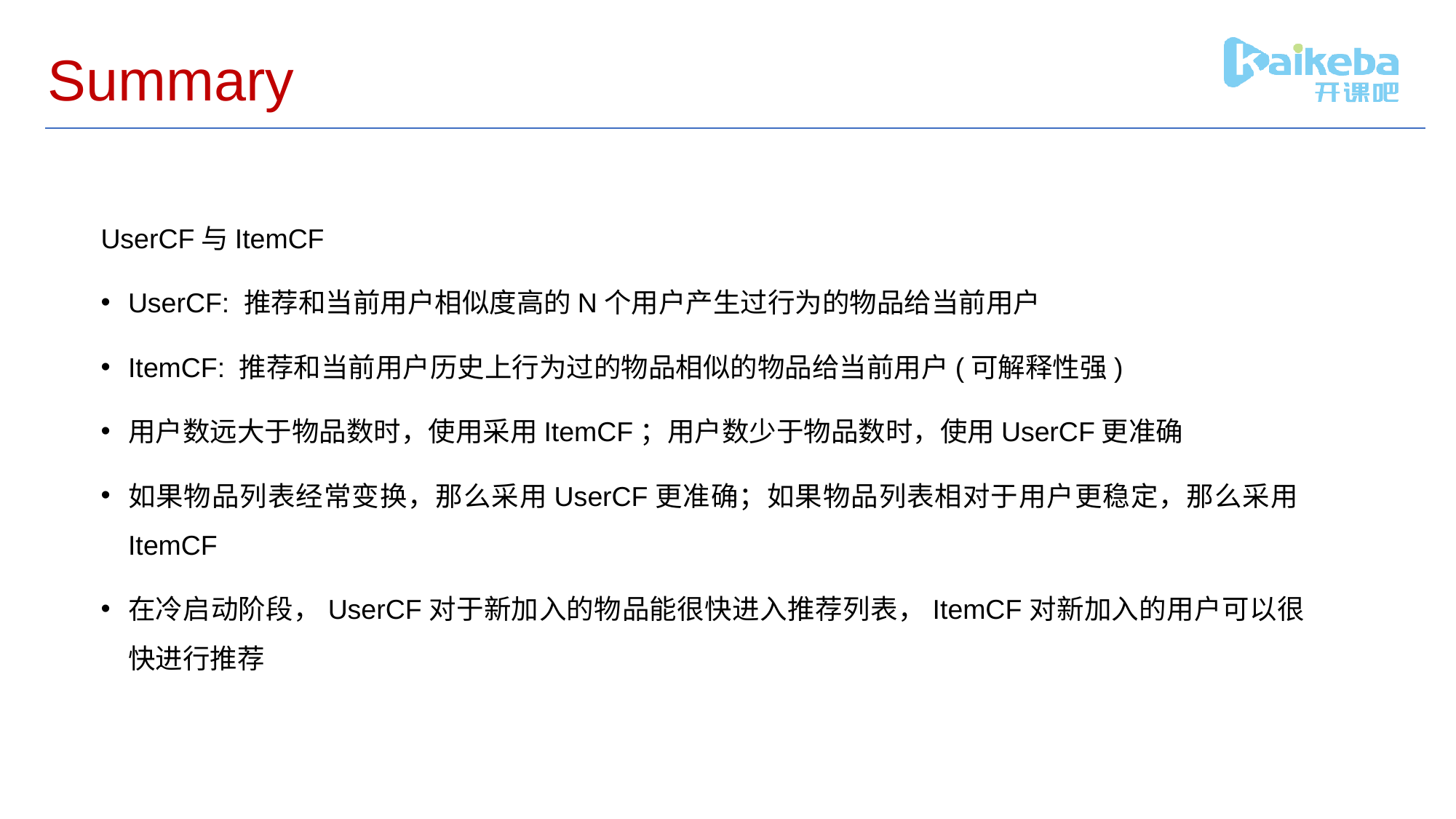

# Summary
UserCF与ItemCF
UserCF: 推荐和当前用户相似度高的N个用户产生过行为的物品给当前用户
ItemCF: 推荐和当前用户历史上行为过的物品相似的物品给当前用户(可解释性强)
用户数远大于物品数时，使用采用ItemCF；用户数少于物品数时，使用UserCF更准确
如果物品列表经常变换，那么采用UserCF更准确；如果物品列表相对于用户更稳定，那么采用ItemCF
在冷启动阶段，UserCF对于新加入的物品能很快进入推荐列表，ItemCF对新加入的用户可以很快进行推荐